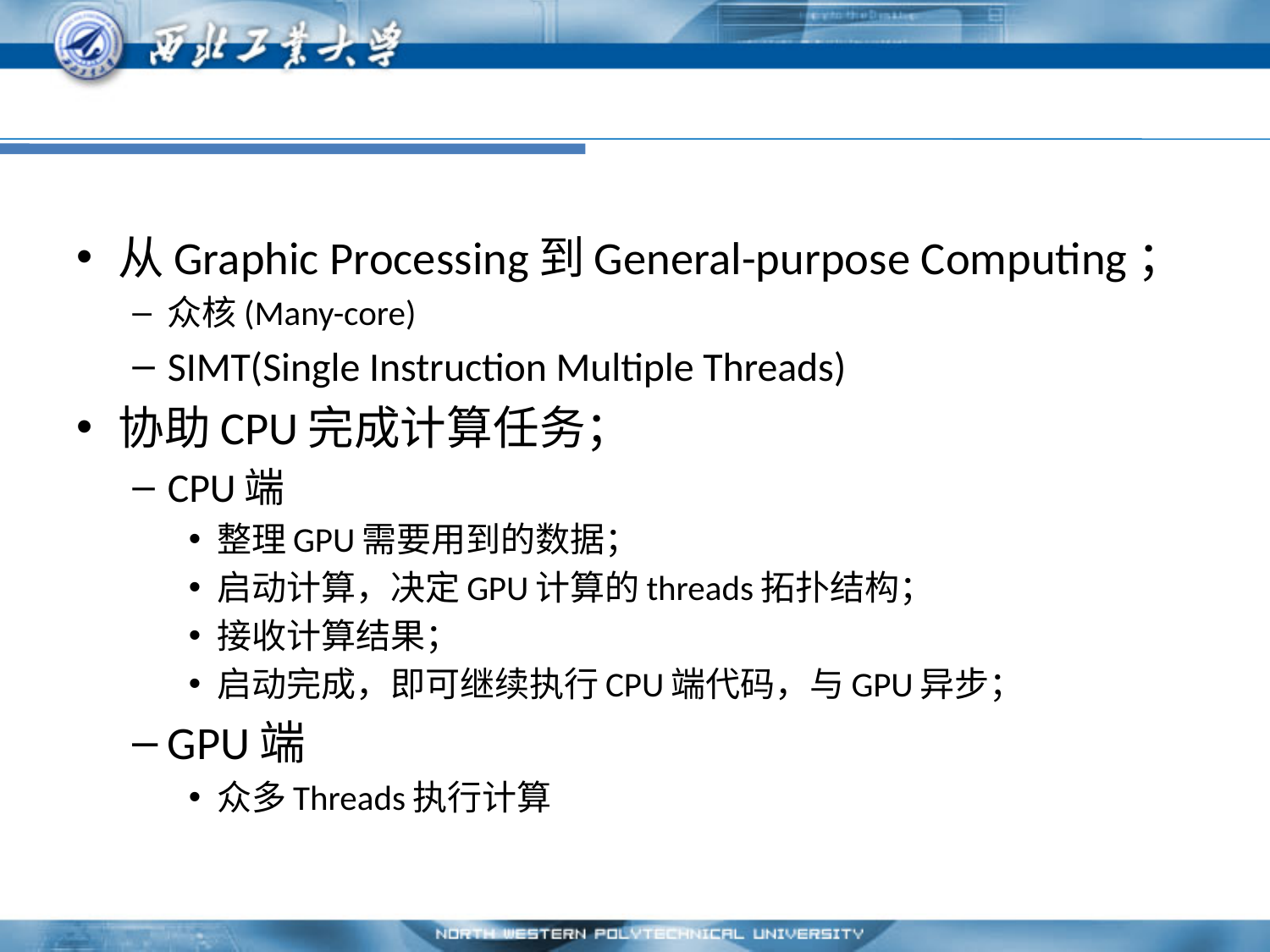

#
从Graphic Processing到General-purpose Computing；
众核(Many-core)
SIMT(Single Instruction Multiple Threads)
协助CPU完成计算任务；
CPU端
整理GPU需要用到的数据；
启动计算，决定GPU计算的threads拓扑结构；
接收计算结果；
启动完成，即可继续执行CPU端代码，与GPU异步；
GPU端
众多Threads执行计算